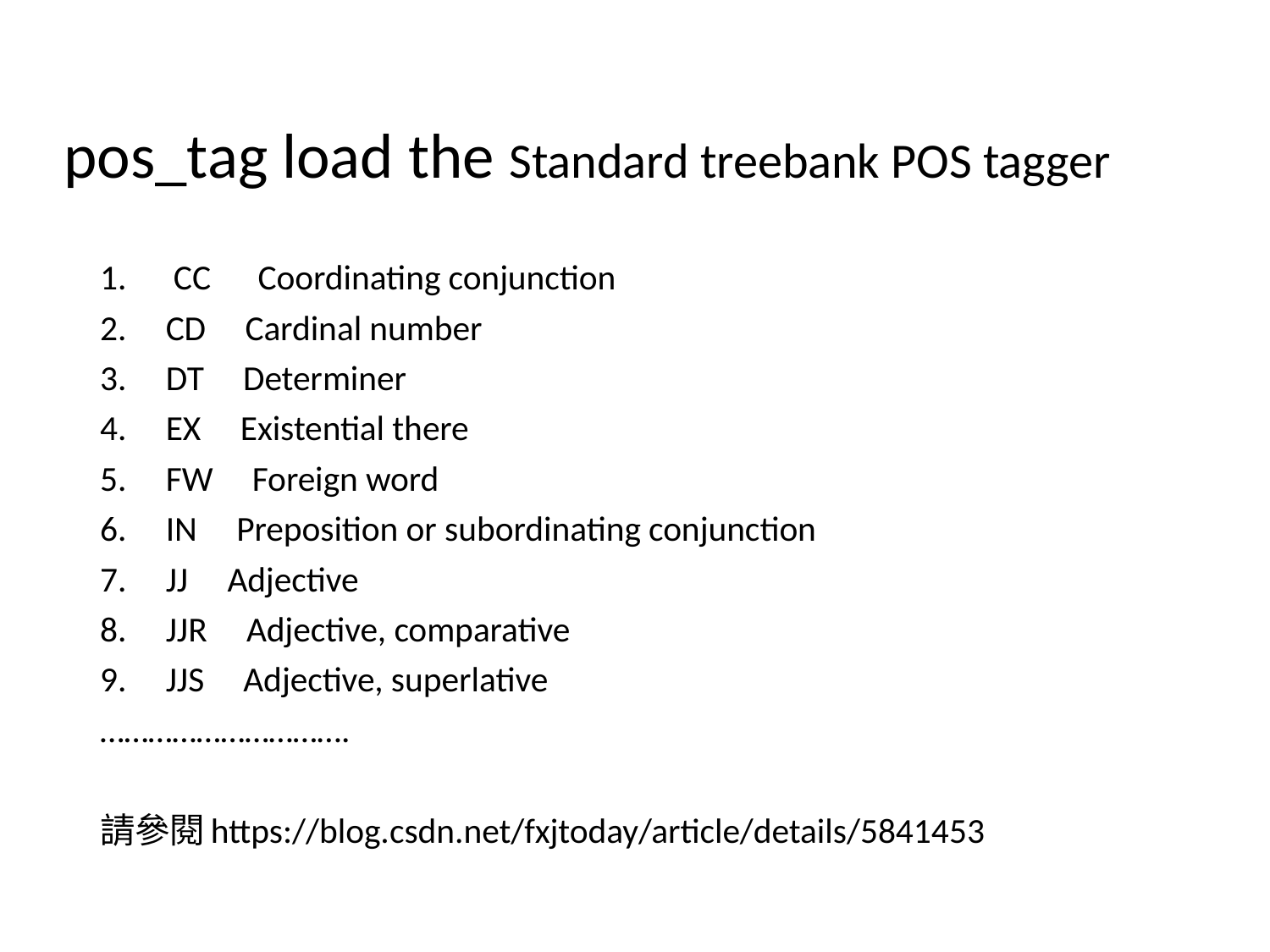

pos_tag load the Standard treebank POS tagger
1.      CC      Coordinating conjunction
2.     CD     Cardinal number
3.     DT     Determiner
4.     EX     Existential there
5.     FW     Foreign word
6.     IN     Preposition or subordinating conjunction
7.     JJ     Adjective
8.     JJR     Adjective, comparative
9.     JJS     Adjective, superlative
………………………….

請參閱https://blog.csdn.net/fxjtoday/article/details/5841453